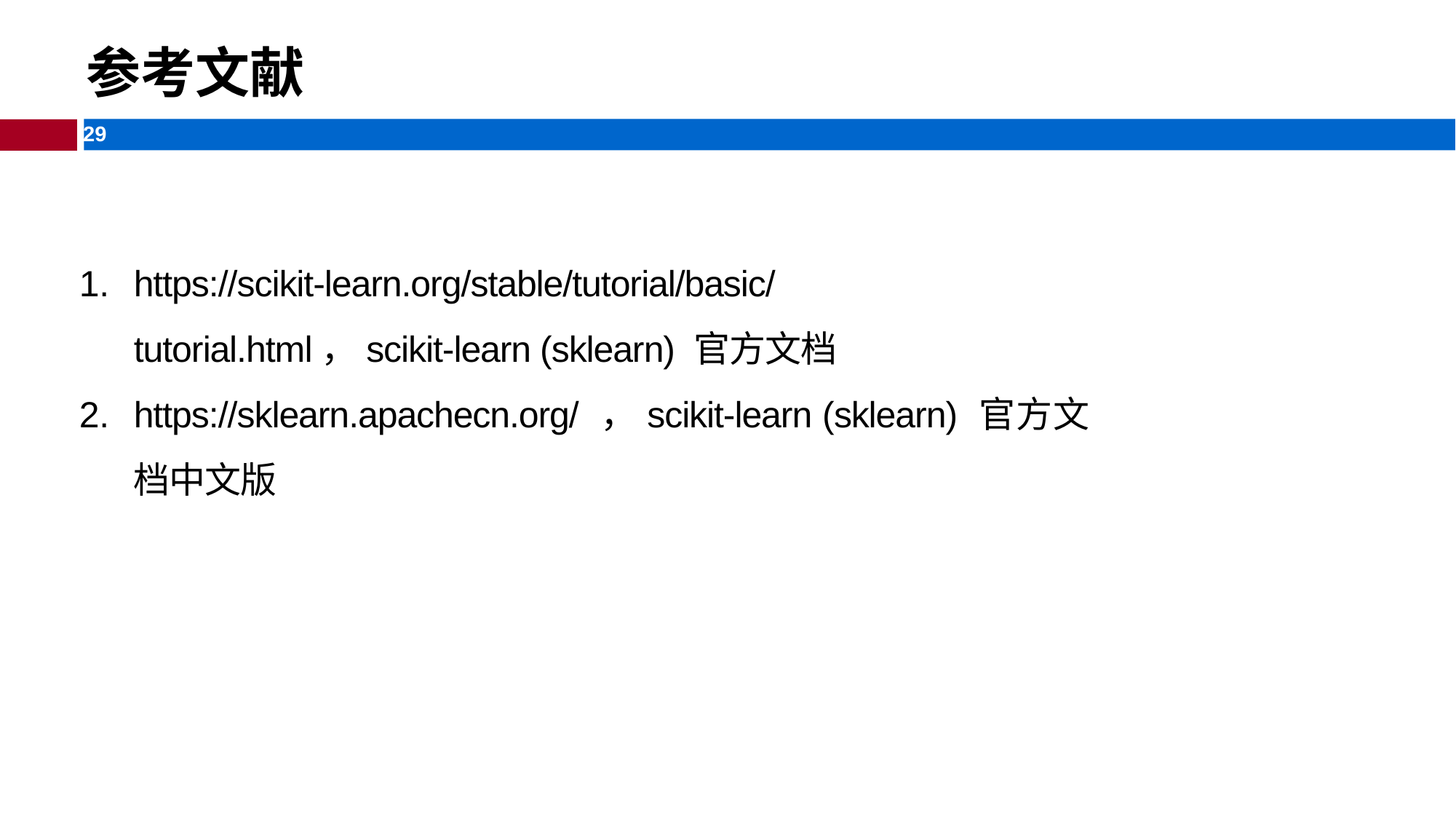

参考文献
https://scikit-learn.org/stable/tutorial/basic/tutorial.html，scikit-learn (sklearn) 官方文档
https://sklearn.apachecn.org/ ，scikit-learn (sklearn) 官方文档中文版